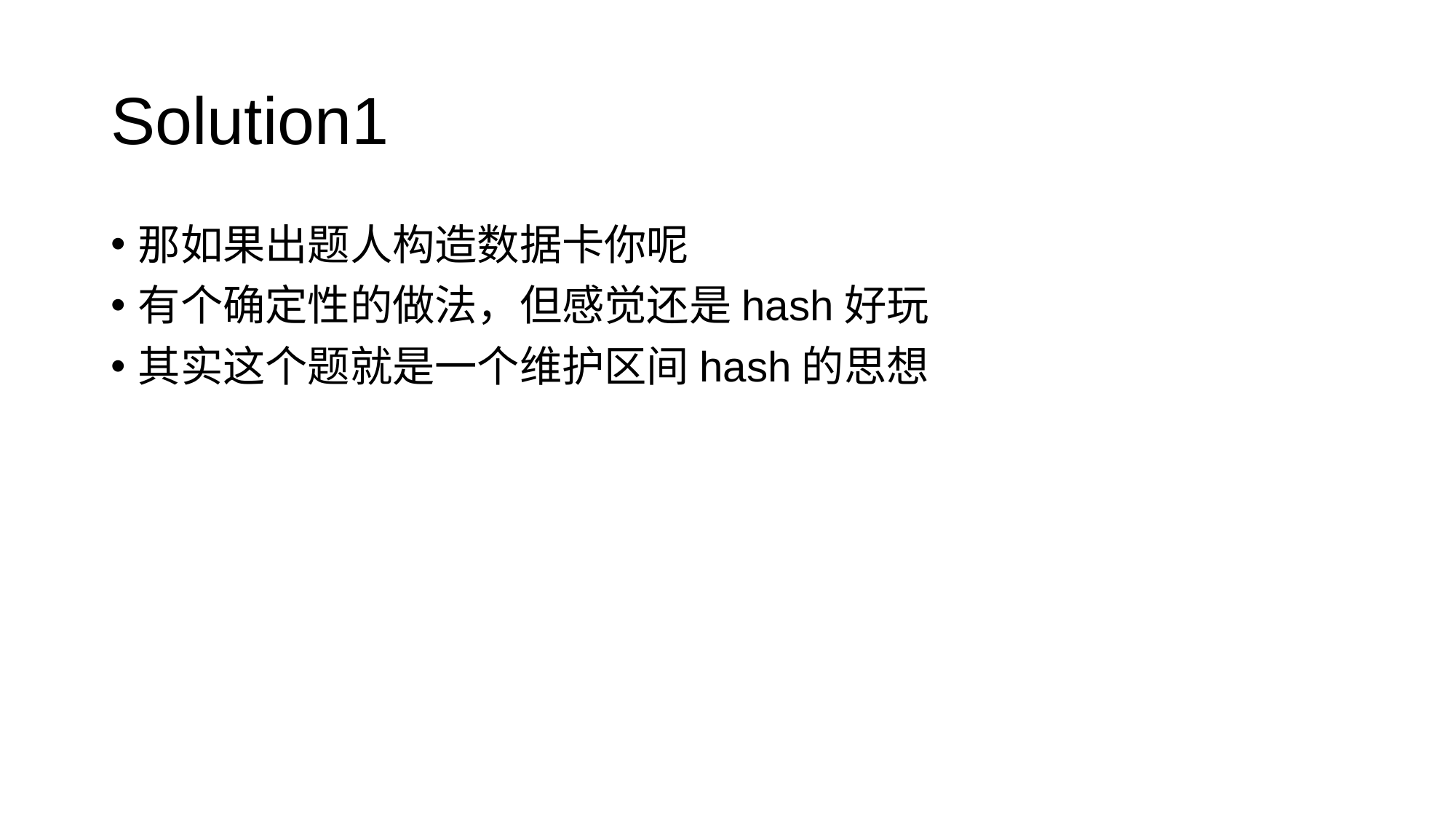

# Solution1
那如果出题人构造数据卡你呢
有个确定性的做法，但感觉还是hash好玩
其实这个题就是一个维护区间hash的思想